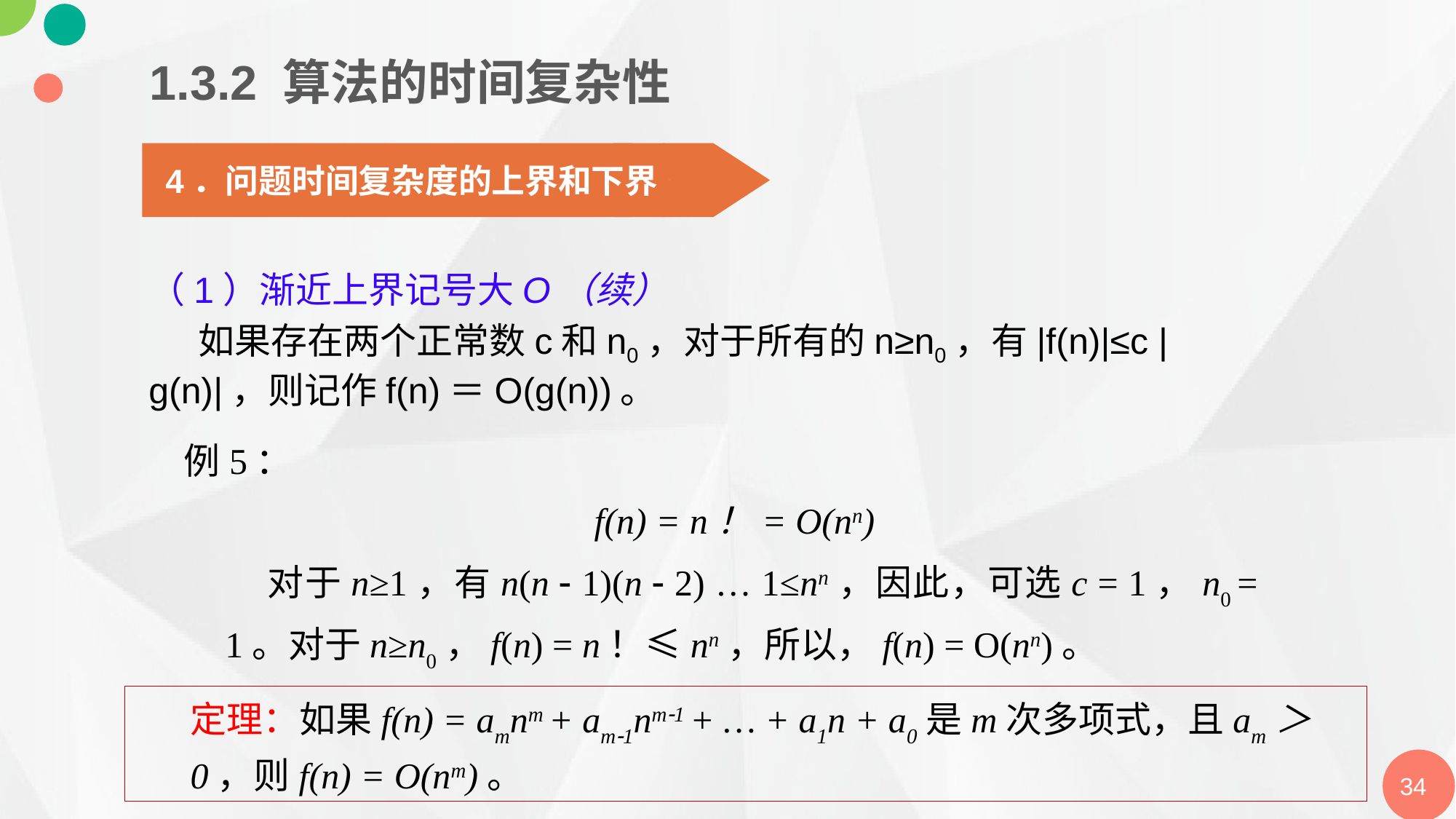

1.3.2 算法的时间复杂性

4．问题时间复杂度的上界和下界
（1）渐近上界记号大O（续）
     如果存在两个正常数c和n0，对于所有的n≥n0，有|f(n)|≤c |g(n)|，则记作f(n)＝Ο(g(n))。

例5：
   f(n) = n！= O(nn)
        对于n≥1，有n(n − 1)(n − 2) … 1≤nn，因此，可选c = 1，n0 = 1。对于n≥n0，f(n) = n！≤nn，所以，f(n) = O(nn)。

定理：如果f(n) = amnm + am−1nm−1 + … + a1n + a0是m次多项式，且am＞0，则f(n) = O(nm)。